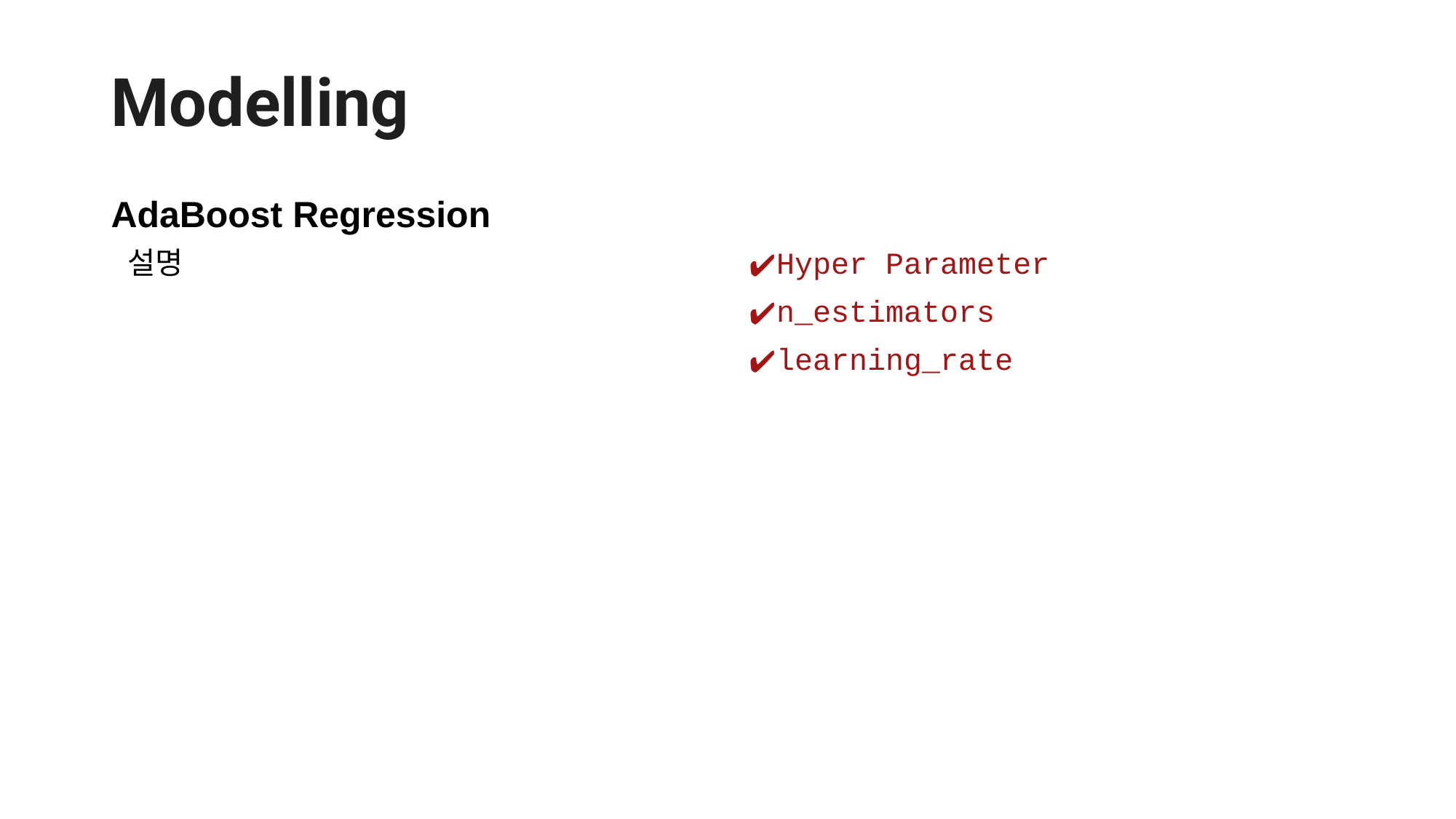

# Modelling
AdaBoost Regression
설명
Hyper Parameter
n_estimators
learning_rate